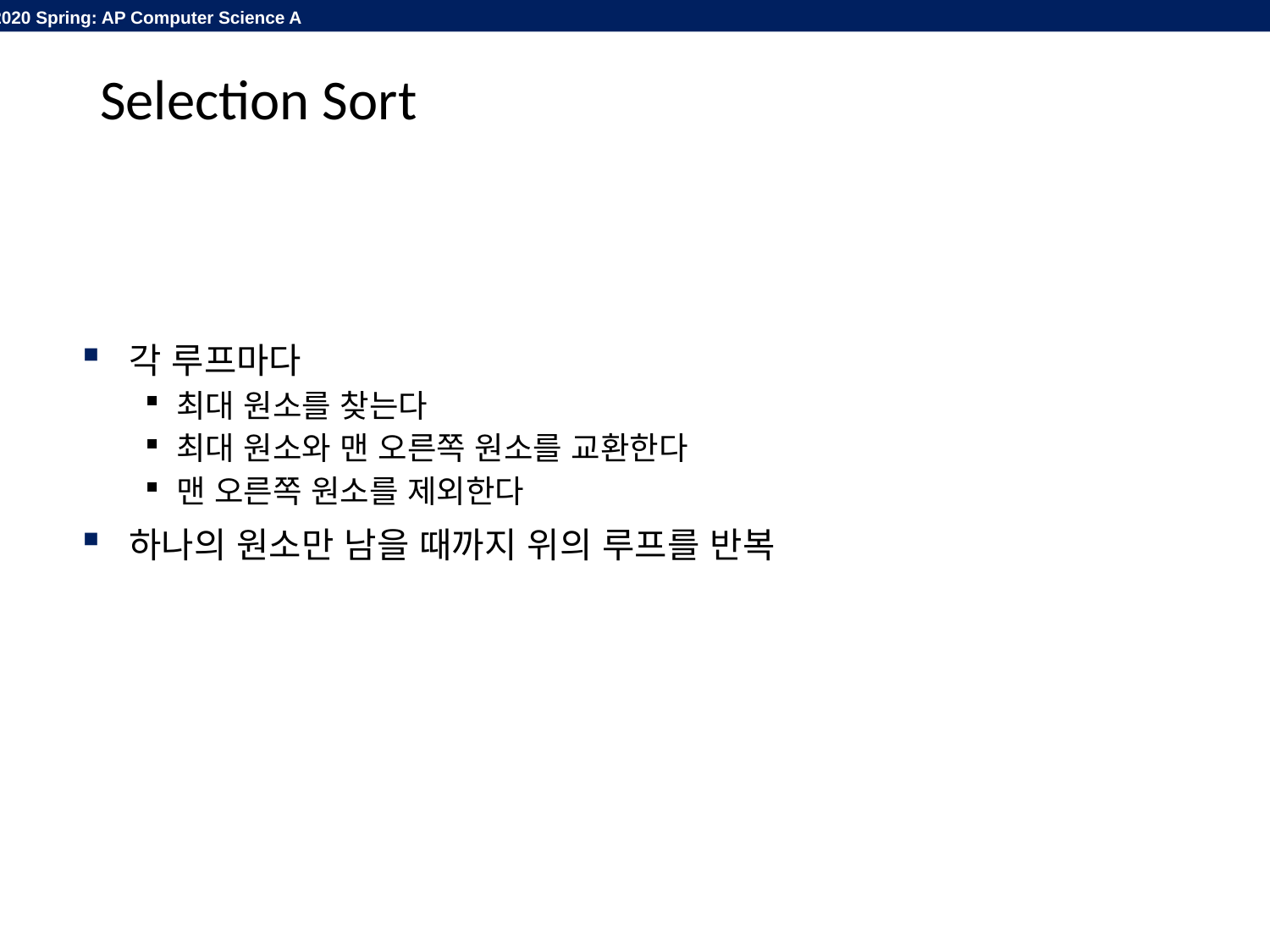

# Selection Sort
각 루프마다
최대 원소를 찾는다
최대 원소와 맨 오른쪽 원소를 교환한다
맨 오른쪽 원소를 제외한다
하나의 원소만 남을 때까지 위의 루프를 반복